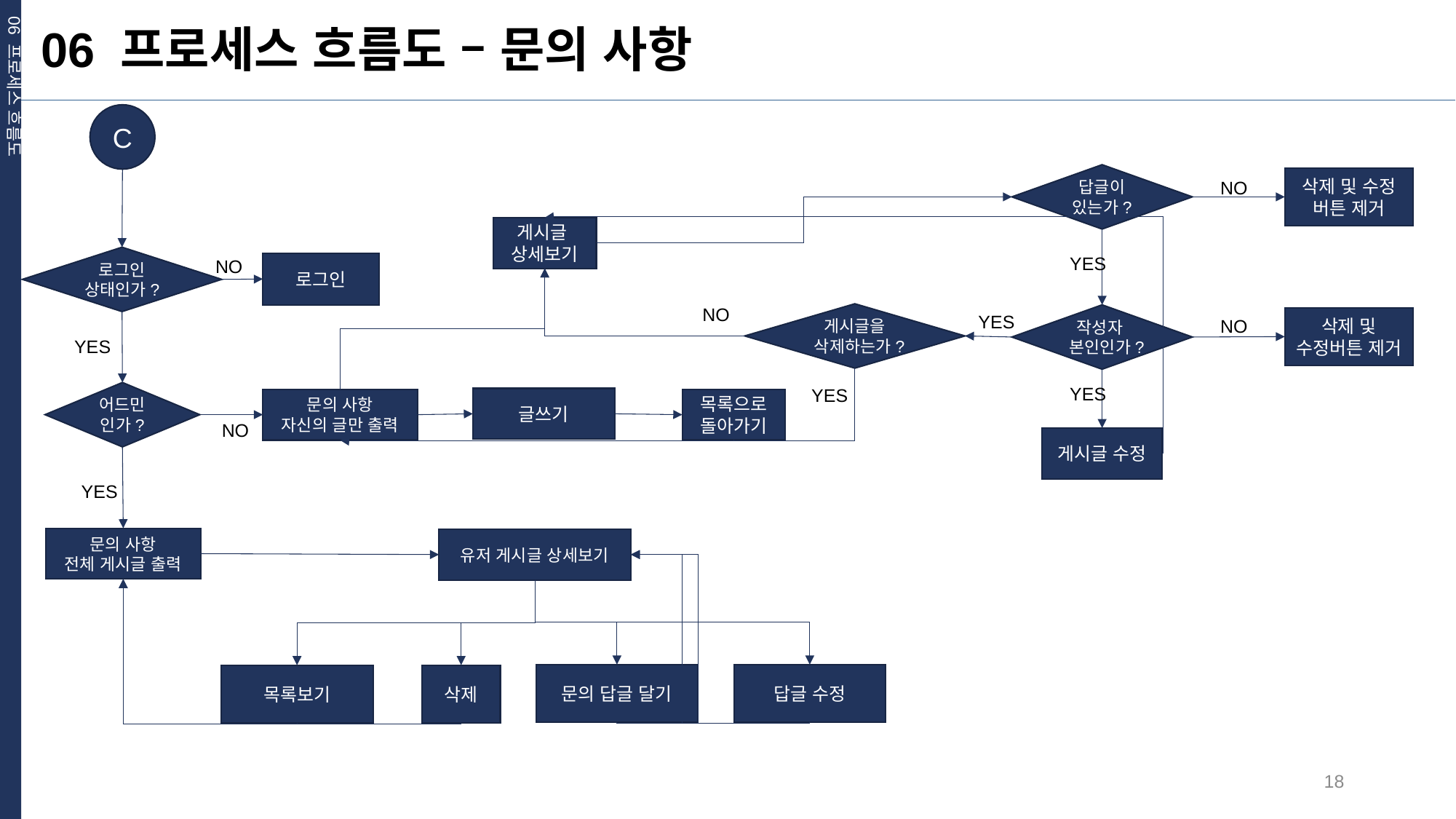

06 프로세스 흐름도
06 프로세스 흐름도 – 문의 사항
C
답글이 있는가?
삭제 및 수정 버튼 제거
NO
게시글
상세보기
YES
로그인
상태인가?
NO
로그인
NO
게시글을 삭제하는가?
YES
작성자
본인인가?
삭제 및 수정버튼 제거
NO
YES
YES
YES
어드민 인가?
글쓰기
문의 사항
자신의 글만 출력
목록으로 돌아가기
NO
게시글 수정
YES
문의 사항
전체 게시글 출력
유저 게시글 상세보기
문의 답글 달기
답글 수정
목록보기
삭제
18